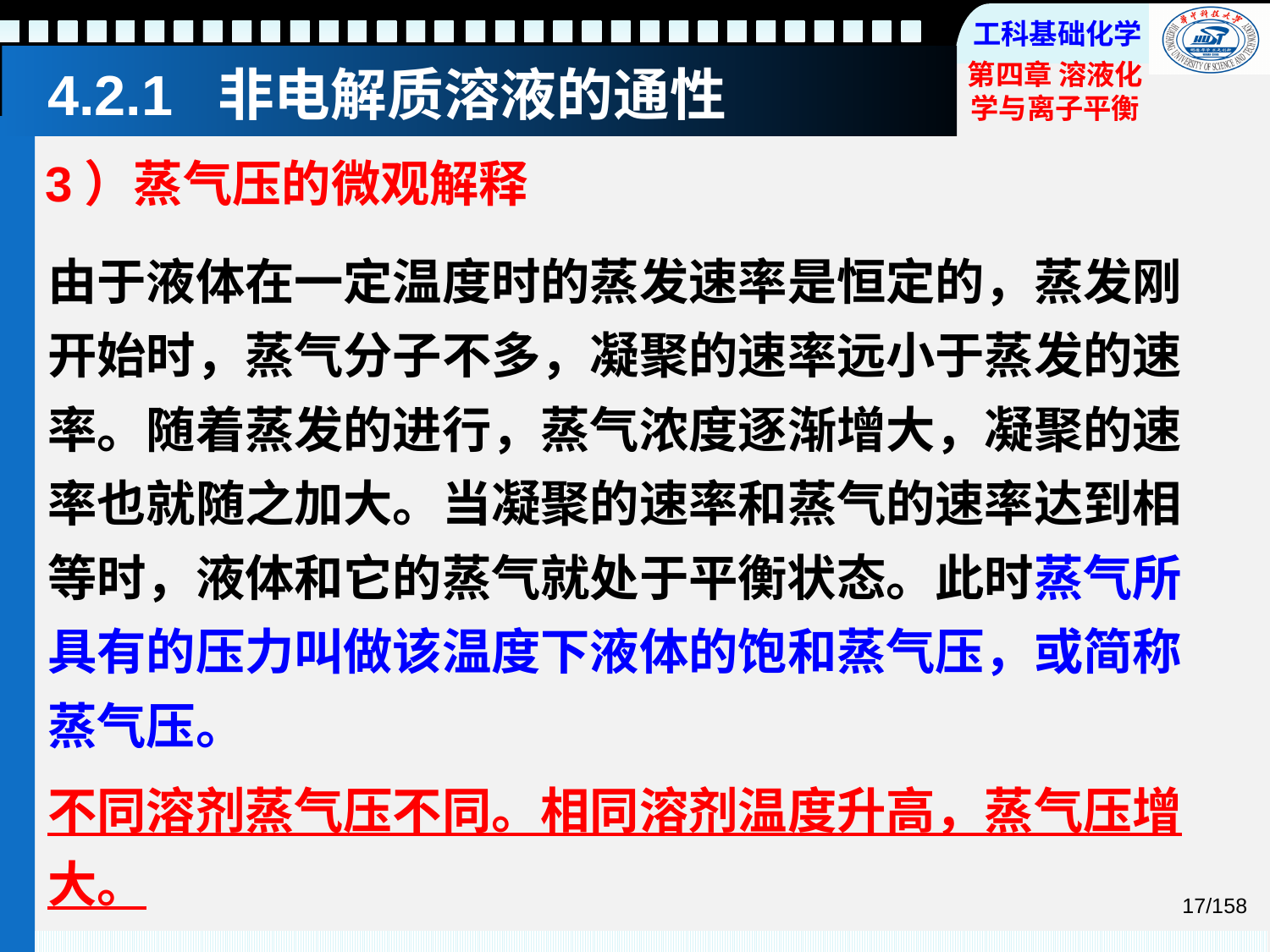

# 4.2.1  非电解质溶液的通性
3）蒸气压的微观解释
由于液体在一定温度时的蒸发速率是恒定的，蒸发刚开始时，蒸气分子不多，凝聚的速率远小于蒸发的速率。随着蒸发的进行，蒸气浓度逐渐增大，凝聚的速率也就随之加大。当凝聚的速率和蒸气的速率达到相等时，液体和它的蒸气就处于平衡状态。此时蒸气所具有的压力叫做该温度下液体的饱和蒸气压，或简称蒸气压。
不同溶剂蒸气压不同。相同溶剂温度升高，蒸气压增大。